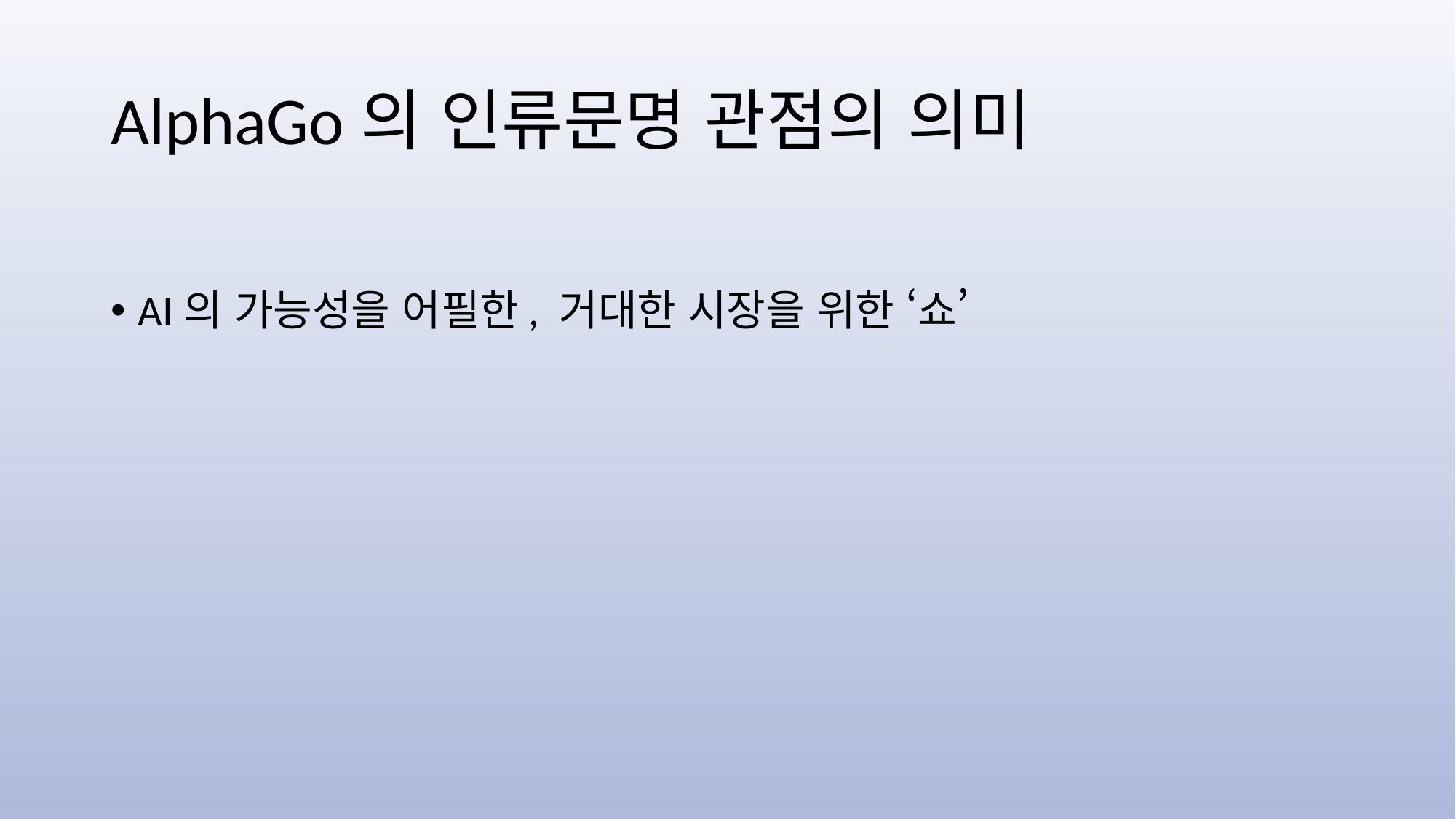

# AlphaGo의 인류문명 관점의 의미

AI의 가능성을 어필한, 거대한 시장을 위한 ‘쇼’